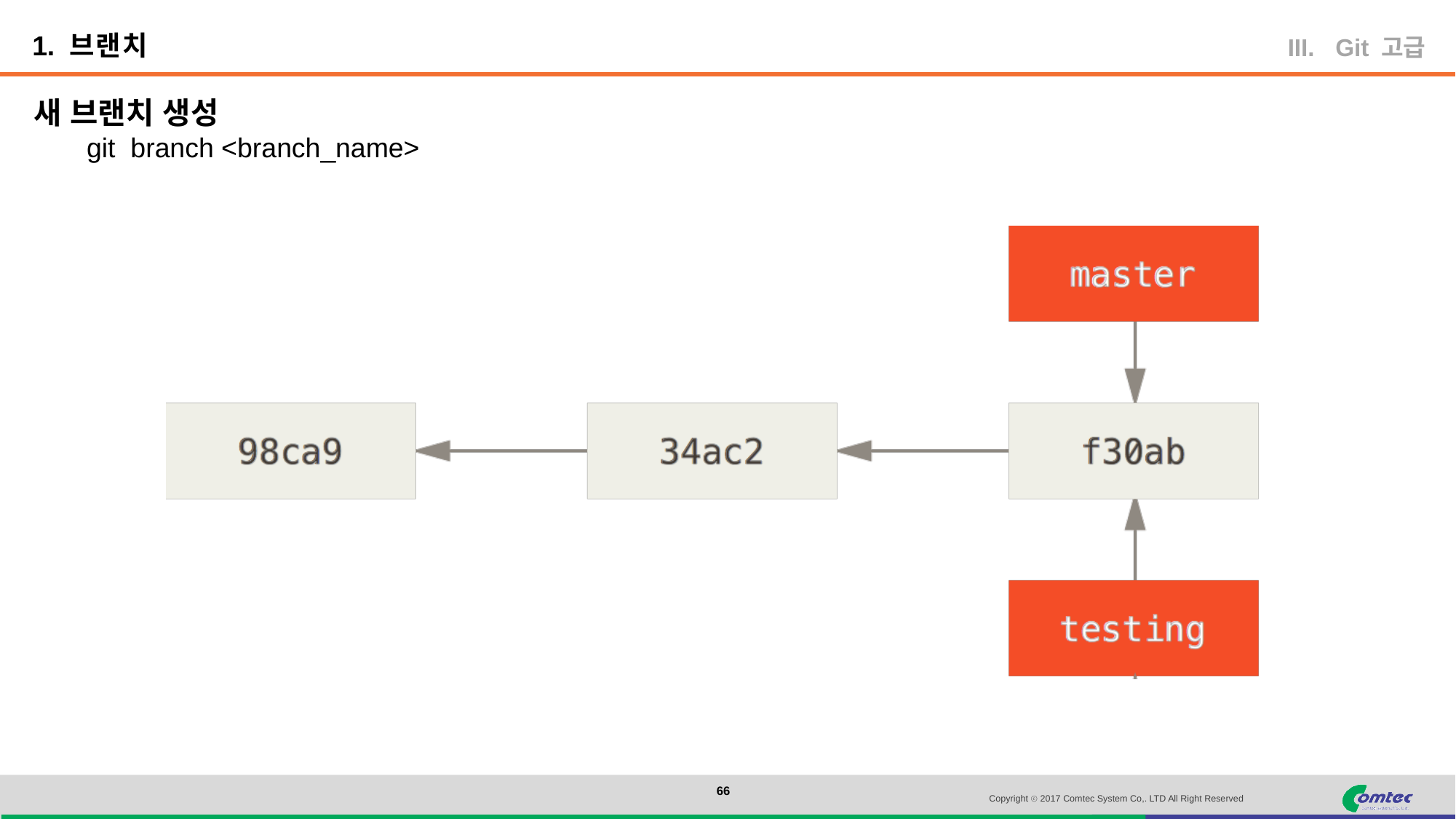

1. 브랜치
Git 고급
새 브랜치 생성
git  branch <branch_name>